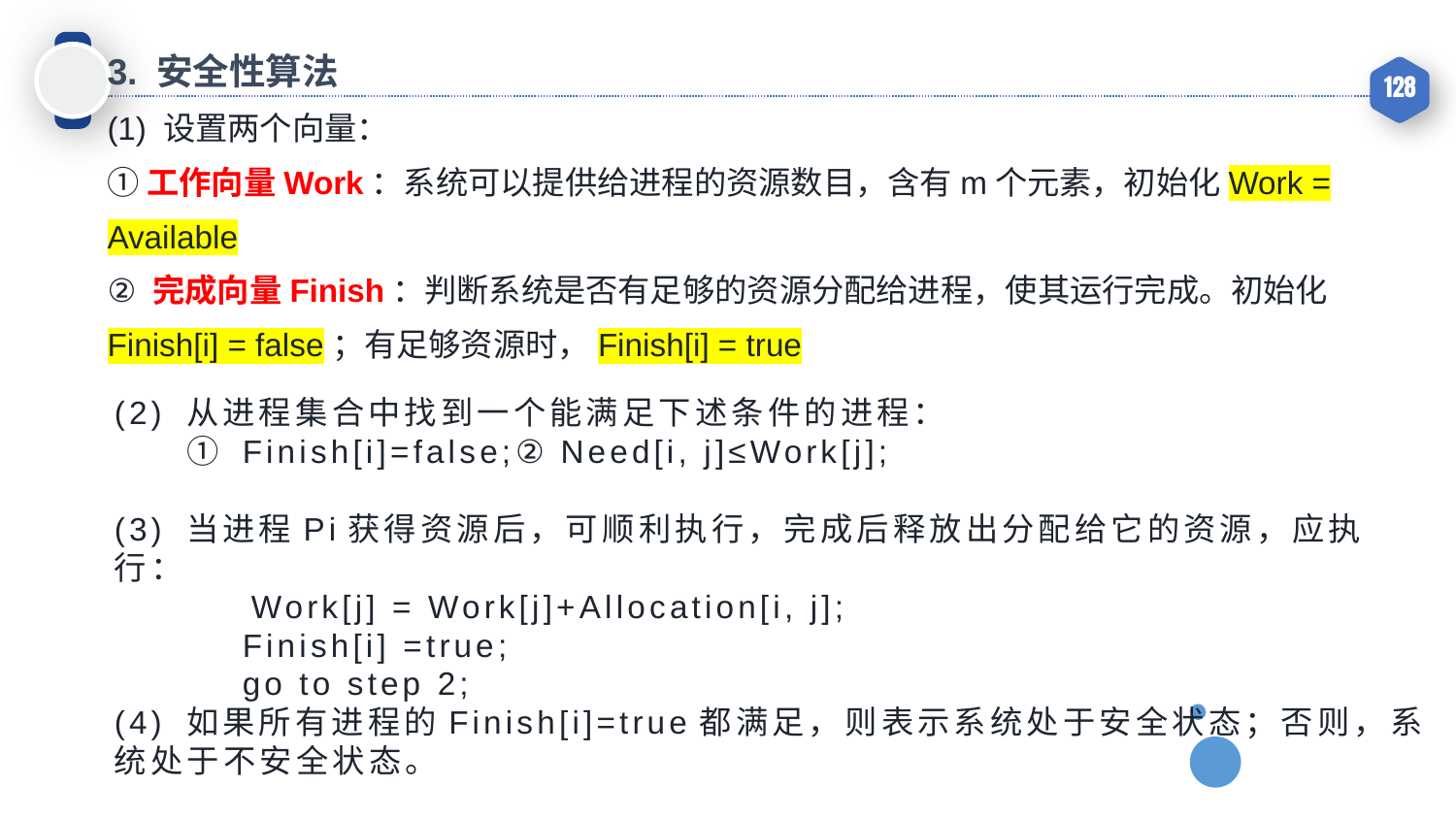

# 3. 安全性算法 (1) 设置两个向量： ① 工作向量Work：系统可以提供给进程的资源数目，含有m个元素，初始化Work = Available ② 完成向量Finish：判断系统是否有足够的资源分配给进程，使其运行完成。初始化Finish[i] = false；有足够资源时，Finish[i] = true
(2) 从进程集合中找到一个能满足下述条件的进程：
　　① Finish[i]=false;② Need[i, j]≤Work[j];
(3) 当进程Pi获得资源后，可顺利执行，完成后释放出分配给它的资源，应执行：
　　　　Work[j] = Work[j]+Allocation[i, j];
　　　 Finish[i] =true;
　　　 go to step 2;
(4) 如果所有进程的Finish[i]=true都满足，则表示系统处于安全状态；否则，系统处于不安全状态。